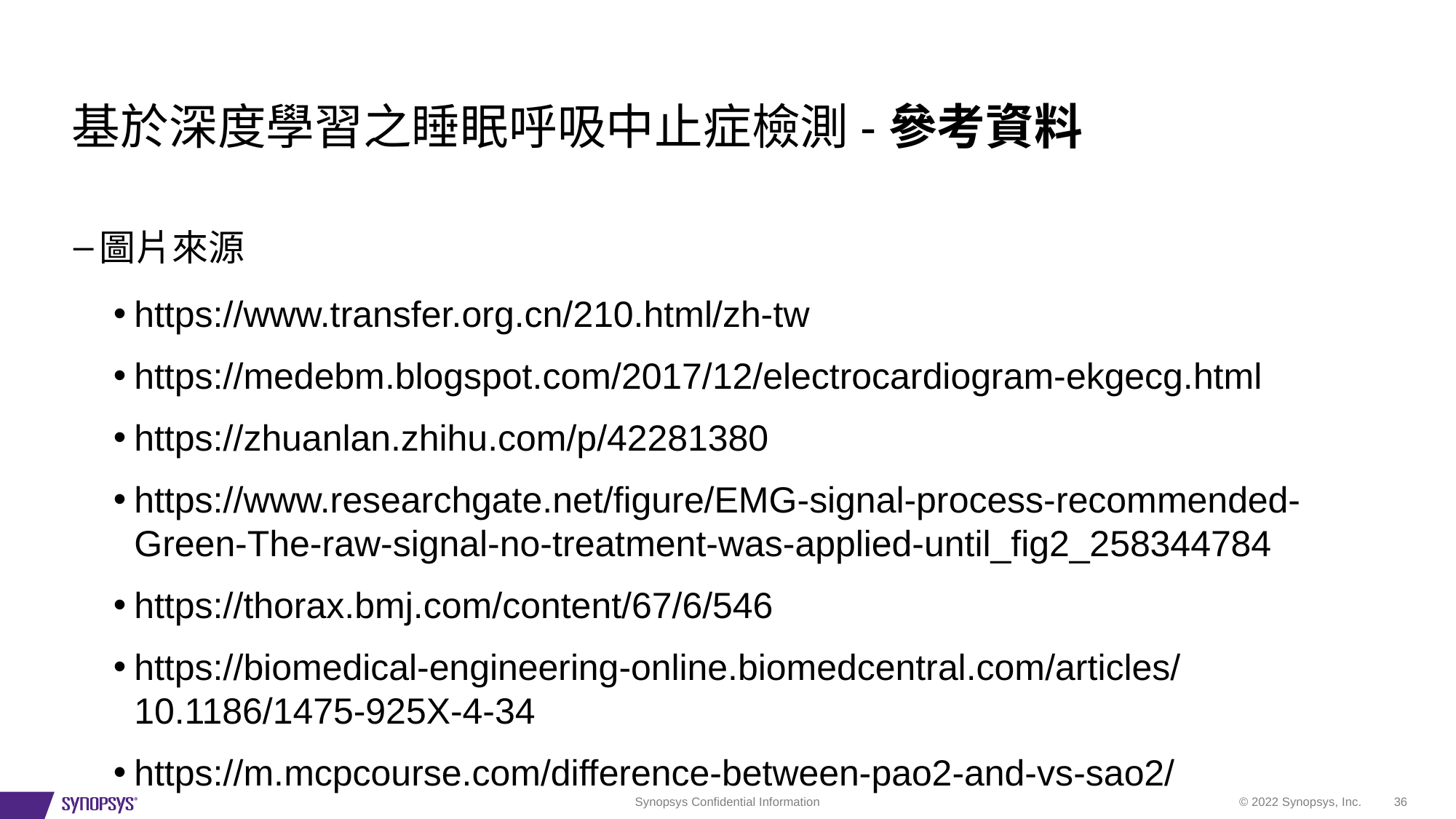

基於深度學習之睡眠呼吸中止症檢測-參考資料
圖片來源
https://www.transfer.org.cn/210.html/zh-tw
https://medebm.blogspot.com/2017/12/electrocardiogram-ekgecg.html
https://zhuanlan.zhihu.com/p/42281380
https://www.researchgate.net/figure/EMG-signal-process-recommended-Green-The-raw-signal-no-treatment-was-applied-until_fig2_258344784
https://thorax.bmj.com/content/67/6/546
https://biomedical-engineering-online.biomedcentral.com/articles/10.1186/1475-925X-4-34
https://m.mcpcourse.com/difference-between-pao2-and-vs-sao2/